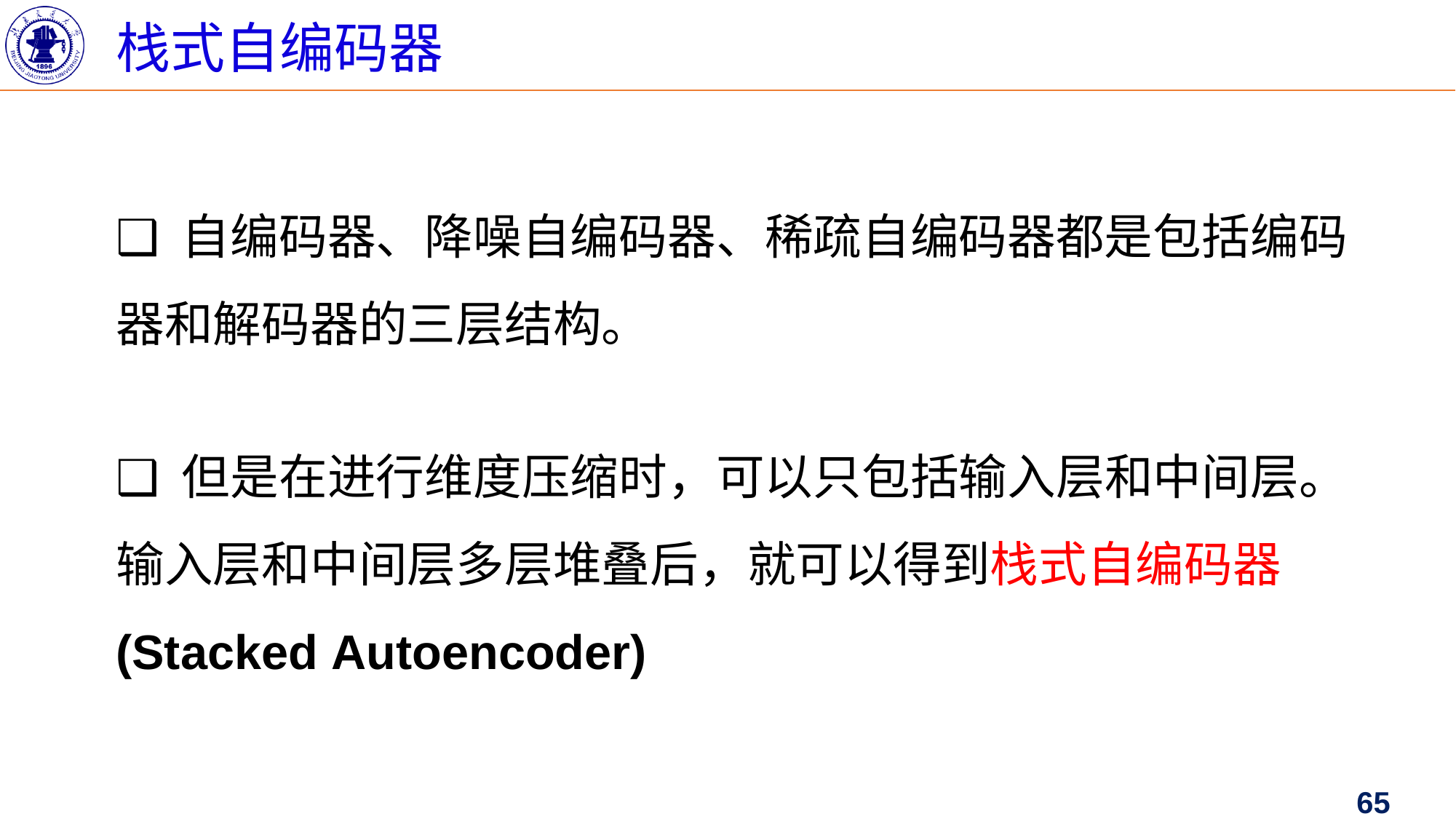

栈式自编码器
❑ 自编码器、降噪自编码器、稀疏自编码器都是包括编码器和解码器的三层结构。

❑ 但是在进行维度压缩时，可以只包括输入层和中间层。输入层和中间层多层堆叠后，就可以得到栈式自编码器(Stacked Autoencoder)